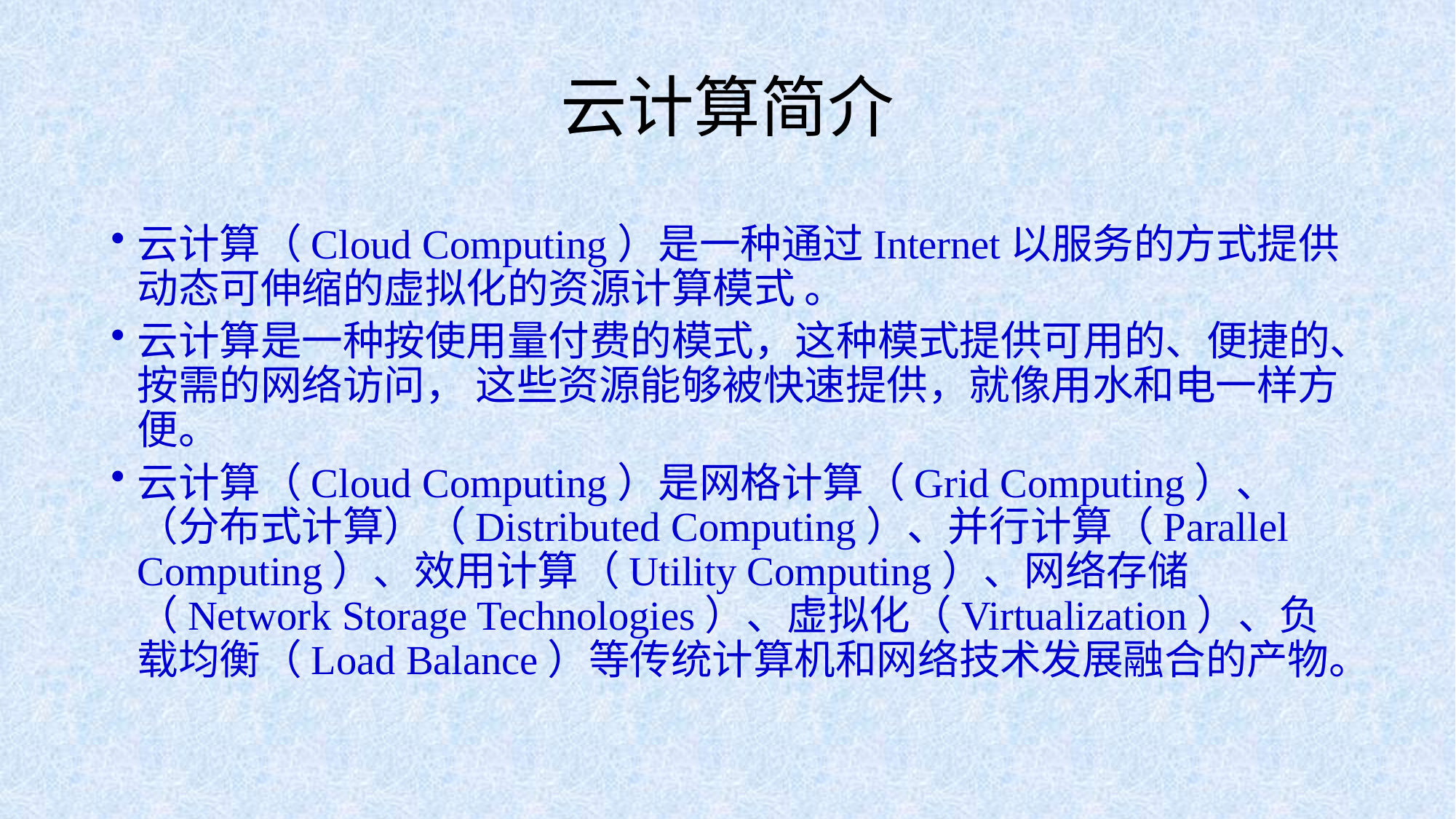

# 云计算简介
云计算（Cloud Computing）是一种通过Internet以服务的方式提供动态可伸缩的虚拟化的资源计算模式 。
云计算是一种按使用量付费的模式，这种模式提供可用的、便捷的、按需的网络访问， 这些资源能够被快速提供，就像用水和电一样方便。
云计算（Cloud Computing）是网格计算（Grid Computing）、（分布式计算）（Distributed Computing）、并行计算（Parallel Computing）、效用计算（Utility Computing）、网络存储（Network Storage Technologies）、虚拟化（Virtualization）、负载均衡（Load Balance）等传统计算机和网络技术发展融合的产物。